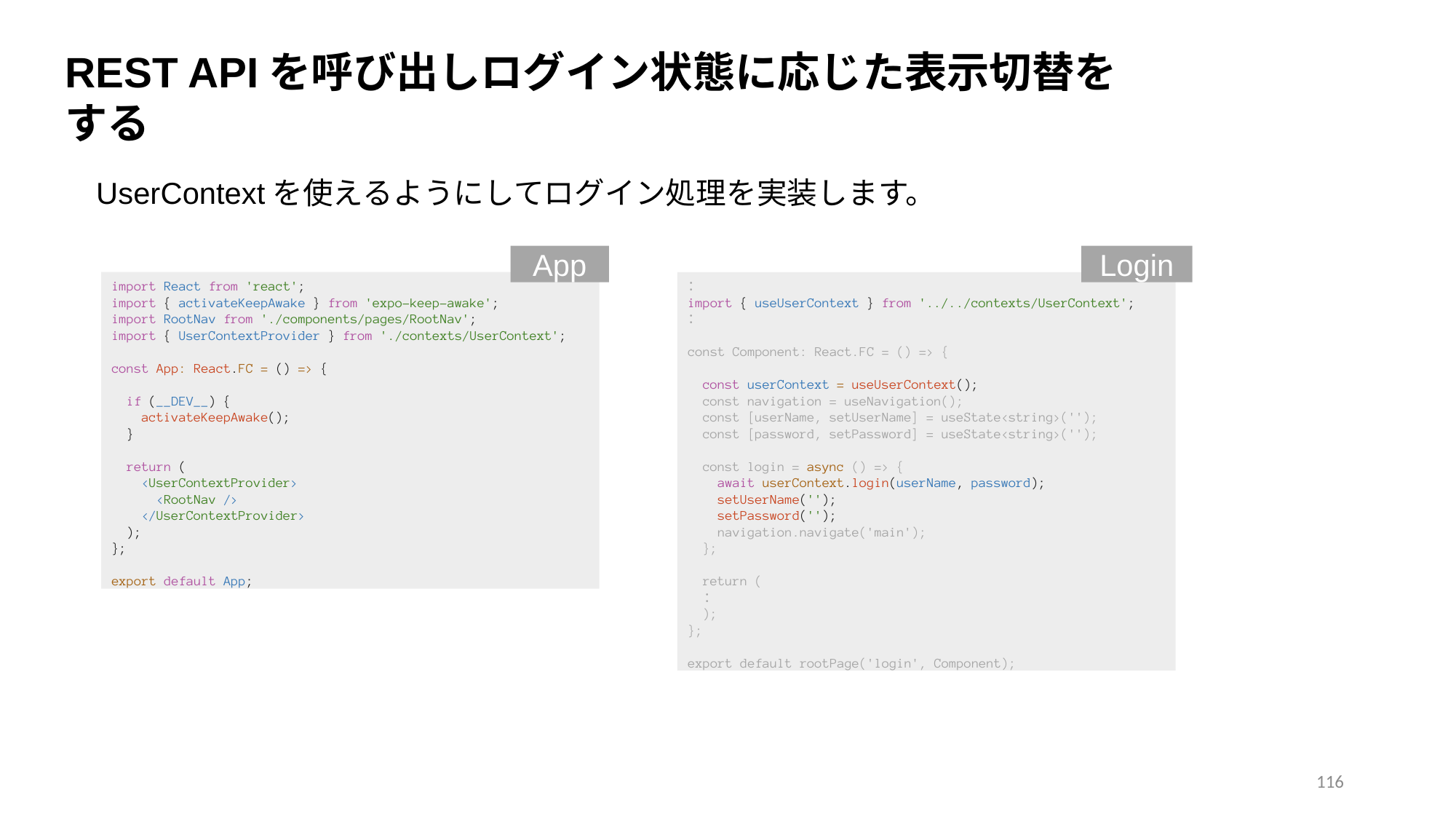

REST APIを呼び出しログイン状態に応じた表示切替をする
UserContextを使えるようにしてログイン処理を実装します。

Login
App
import React from 'react';
import { activateKeepAwake } from 'expo-keep-awake';
import RootNav from './components/pages/RootNav';
import { UserContextProvider } from './contexts/UserContext';
const App: React.FC = () => {
  if (__DEV__) {
    activateKeepAwake();
  }
  return (
    <UserContextProvider>
      <RootNav />
    </UserContextProvider>
  );
};
export default App;
：
import { useUserContext } from '../../contexts/UserContext';
：
const Component: React.FC = () => {
  const userContext = useUserContext();
  const navigation = useNavigation();
  const [userName, setUserName] = useState<string>('');
  const [password, setPassword] = useState<string>('');
  const login = async () => {
    await userContext.login(userName, password);
    setUserName('');
    setPassword('');
    navigation.navigate('main');
  };
  return (
    ：
  );
};
export default rootPage('login', Component);
116